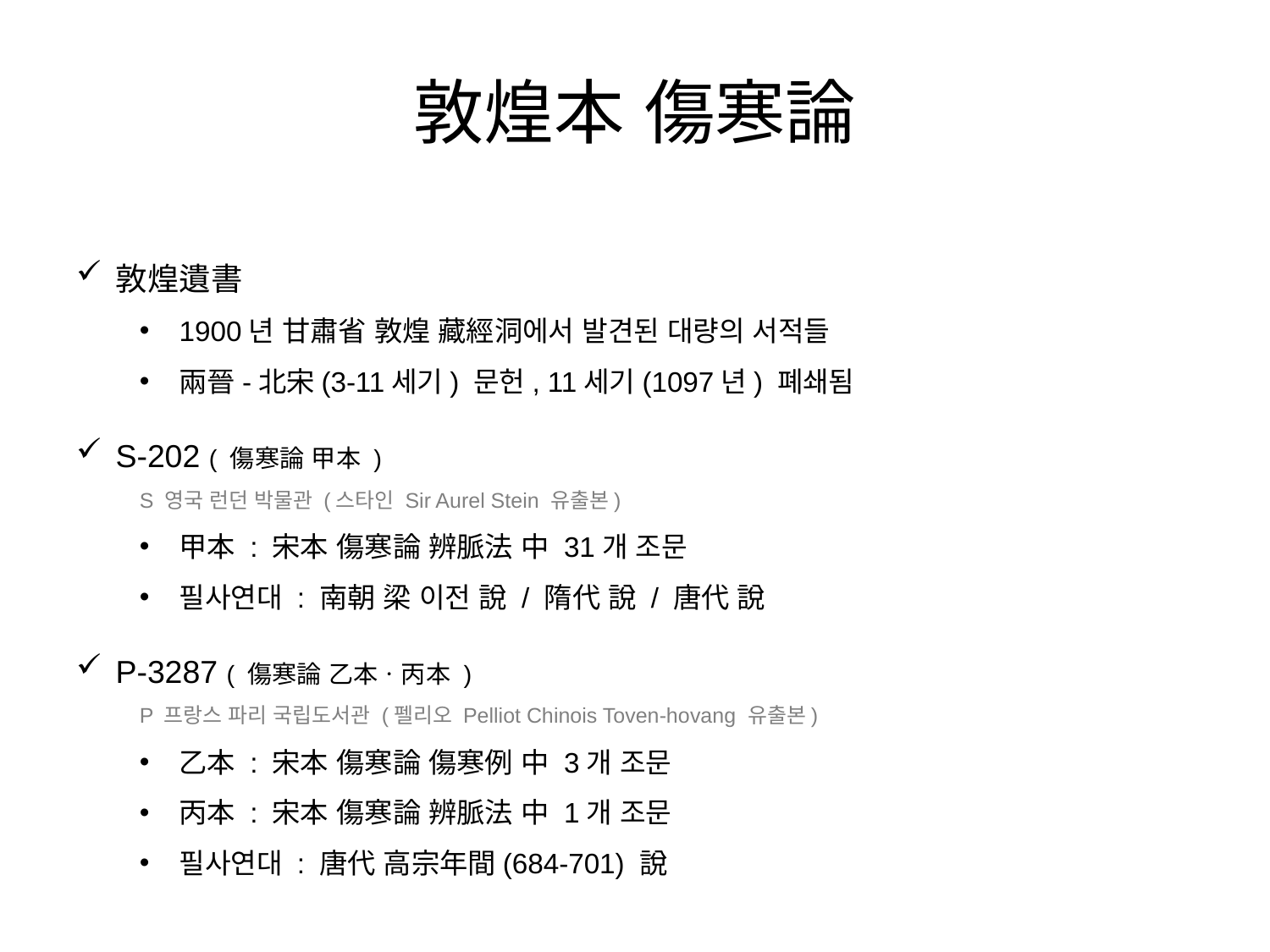

敦煌本 傷寒論
敦煌遺書
1900년 甘肅省 敦煌 藏經洞에서 발견된 대량의 서적들
兩晉-北宋(3-11세기) 문헌, 11세기(1097년) 폐쇄됨

S-202 ( 傷寒論 甲本 )
S 영국 런던 박물관 (스타인 Sir Aurel Stein 유출본)
甲本 : 宋本 傷寒論 辨脈法 中 31개 조문
필사연대 : 南朝 梁 이전 說 / 隋代 說 / 唐代 說

P-3287 ( 傷寒論 乙本ㆍ丙本 )
P 프랑스 파리 국립도서관 (펠리오 Pelliot Chinois Toven-hovang 유출본)
乙本 : 宋本 傷寒論 傷寒例 中 3개 조문
丙本 : 宋本 傷寒論 辨脈法 中 1개 조문
필사연대 : 唐代 高宗年間(684-701) 說